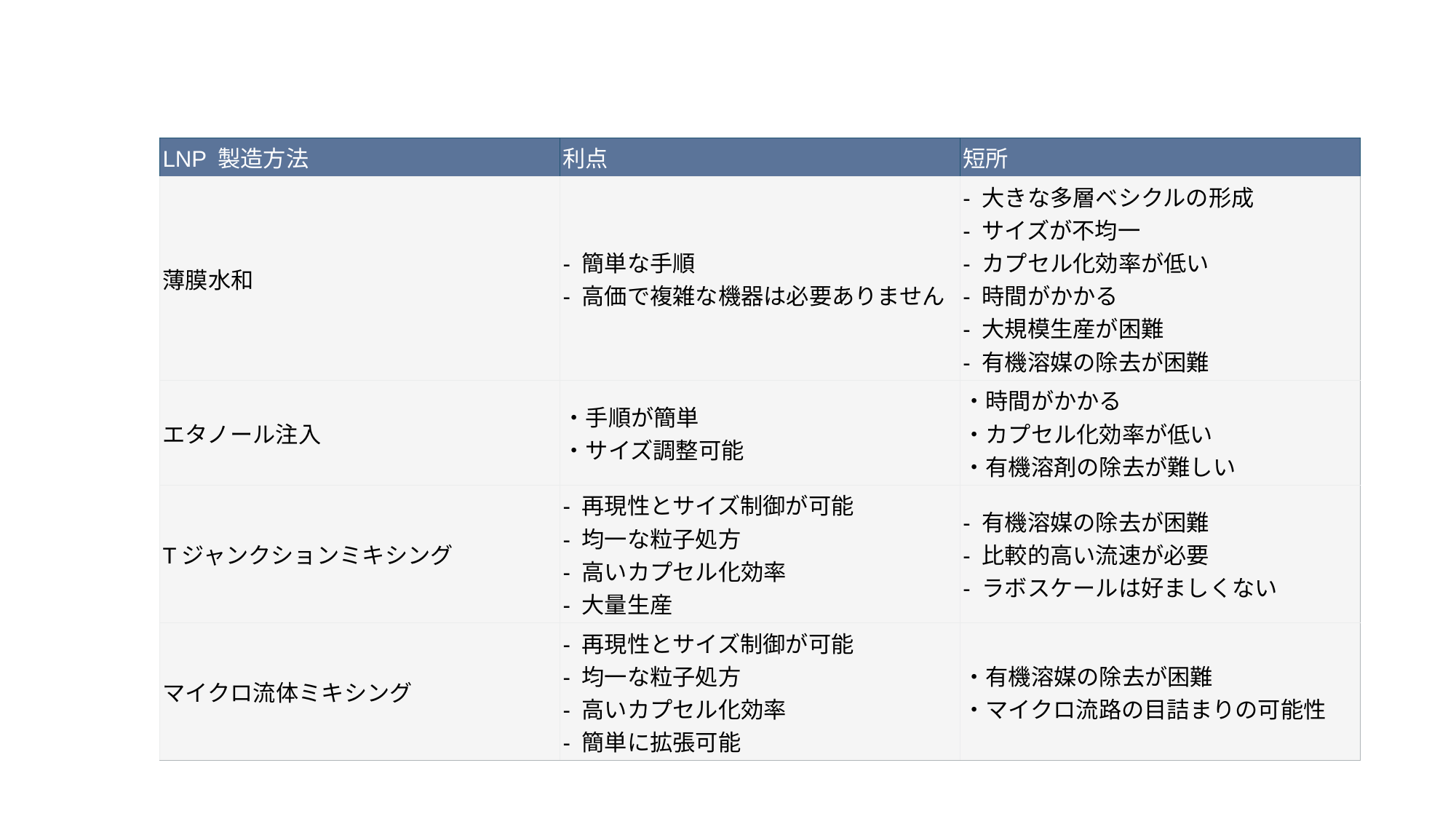

| LNP 製造方法 | 利点 | 短所 |
| --- | --- | --- |
| 薄膜水和 | - 簡単な手順 - 高価で複雑な機器は必要ありません | - 大きな多層ベシクルの形成 - サイズが不均一 - カプセル化効率が低い - 時間がかかる - 大規模生産が困難 - 有機溶媒の除去が困難 |
| エタノール注入 | ・手順が簡単 ・サイズ調整可能 | ・時間がかかる ・カプセル化効率が低い ・有機溶剤の除去が難しい |
| Tジャンクションミキシング | - 再現性とサイズ制御が可能 - 均一な粒子処方 - 高いカプセル化効率 - 大量生産 | - 有機溶媒の除去が困難 - 比較的高い流速が必要 - ラボスケールは好ましくない |
| マイクロ流体ミキシング | - 再現性とサイズ制御が可能 - 均一な粒子処方 - 高いカプセル化効率 - 簡単に拡張可能 | ・有機溶媒の除去が困難 ・マイクロ流路の目詰まりの可能性 |